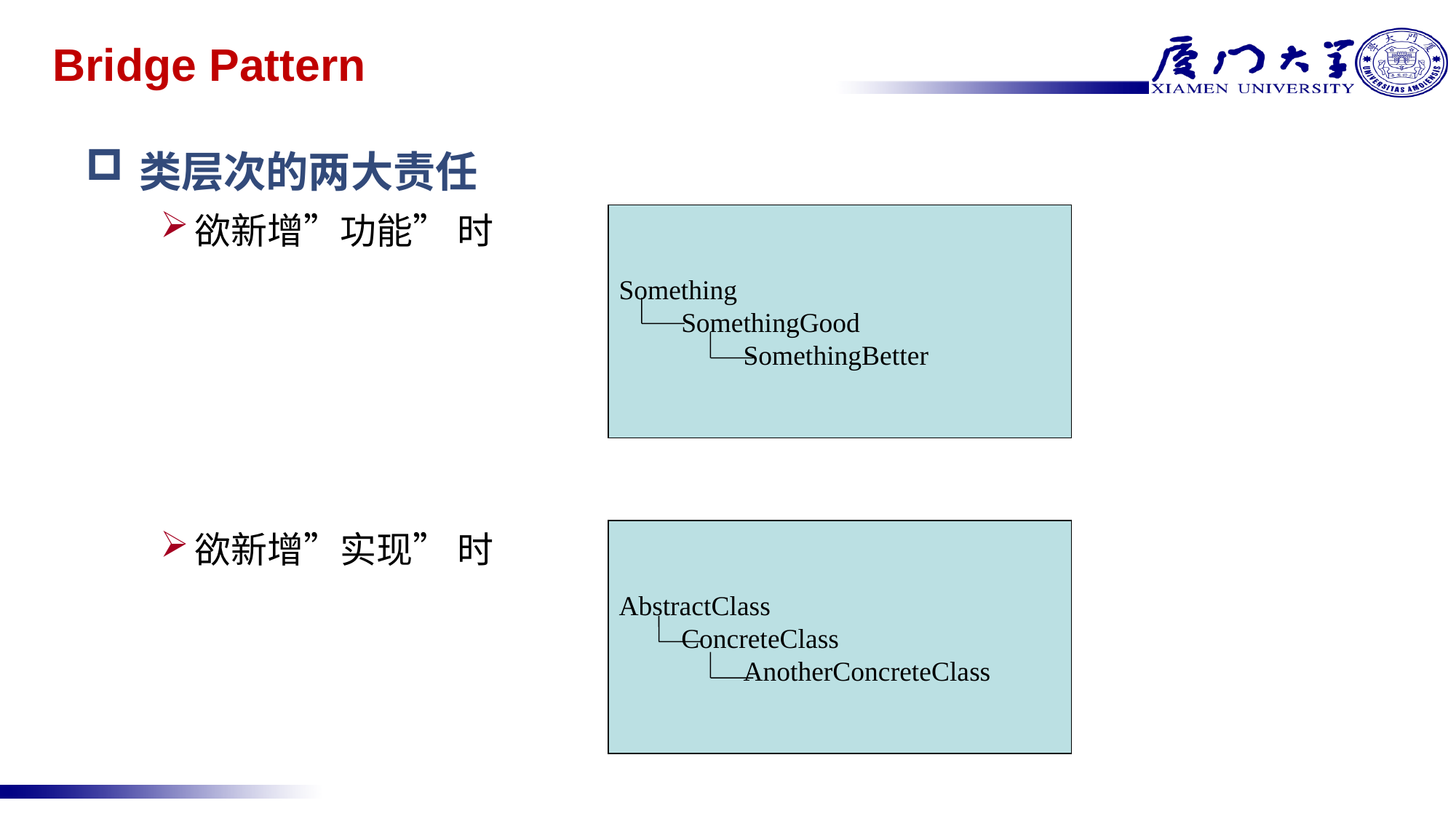

# Bridge Pattern
类层次的两大责任
欲新增”功能” 时

欲新增”实现” 时
Something
         SomethingGood
                  SomethingBetter

AbstractClass
         ConcreteClass
                  AnotherConcreteClass